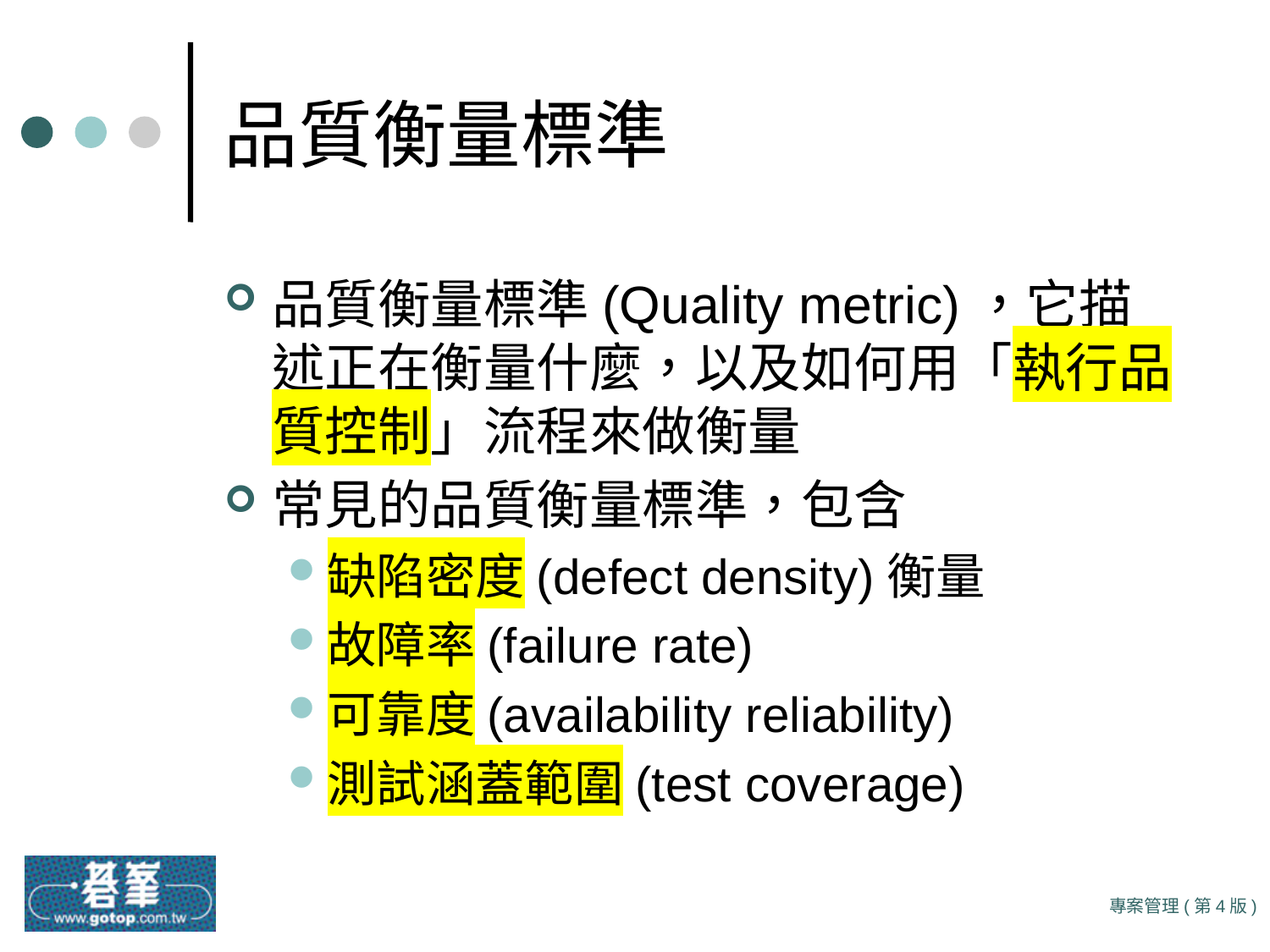

# 品質衡量標準
品質衡量標準(Quality metric)，它描述正在衡量什麼，以及如何用「執行品質控制」流程來做衡量
常見的品質衡量標準，包含
缺陷密度(defect density)衡量
故障率(failure rate)
可靠度(availability reliability)
測試涵蓋範圍(test coverage)
專案管理(第4版)